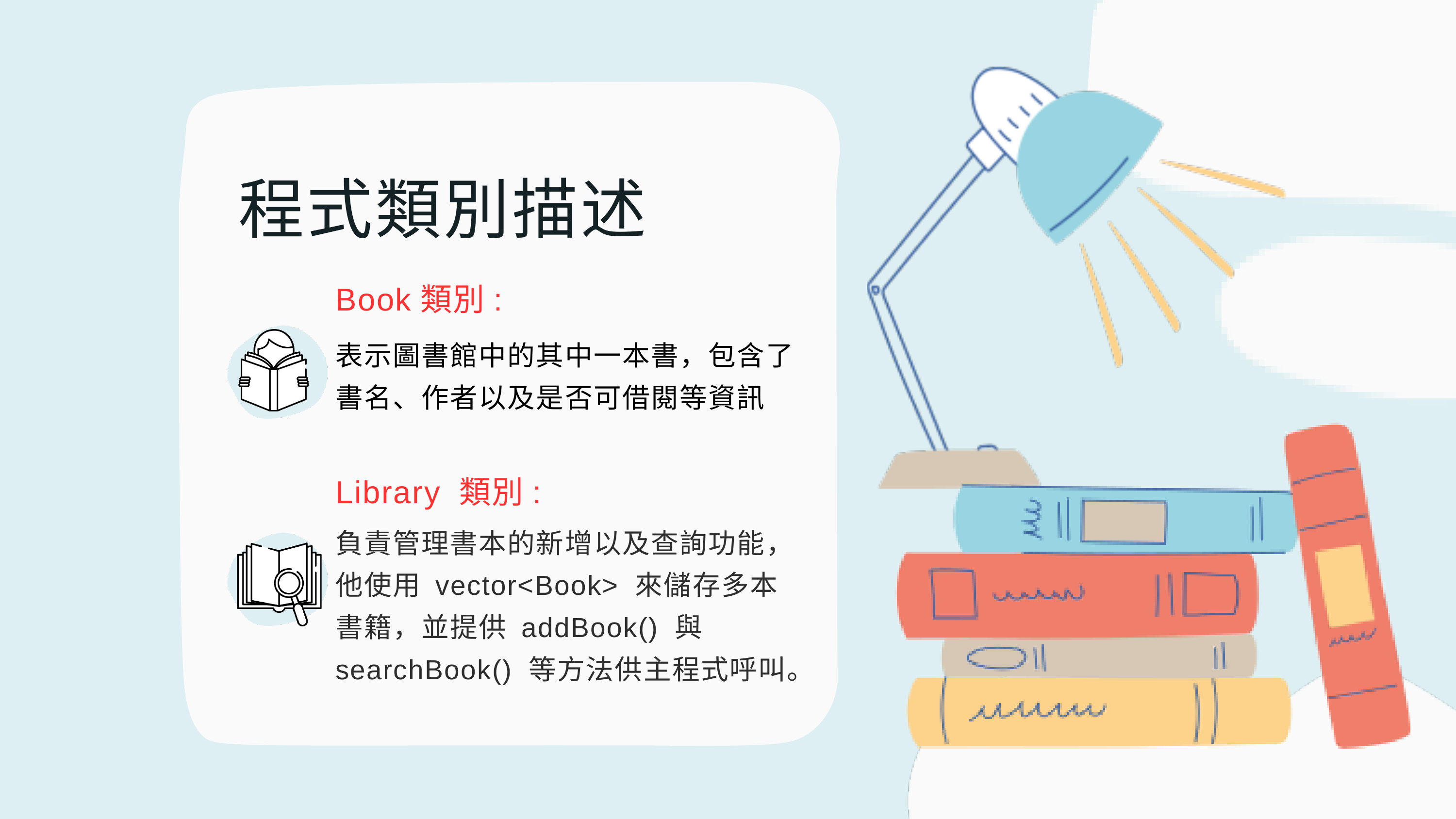

程式類別描述
Book類別:

表示圖書館中的其中一本書，包含了書名、作者以及是否可借閱等資訊

Library 類別:
負責管理書本的新增以及查詢功能，他使用 vector<Book> 來儲存多本書籍，並提供 addBook() 與 searchBook() 等方法供主程式呼叫。